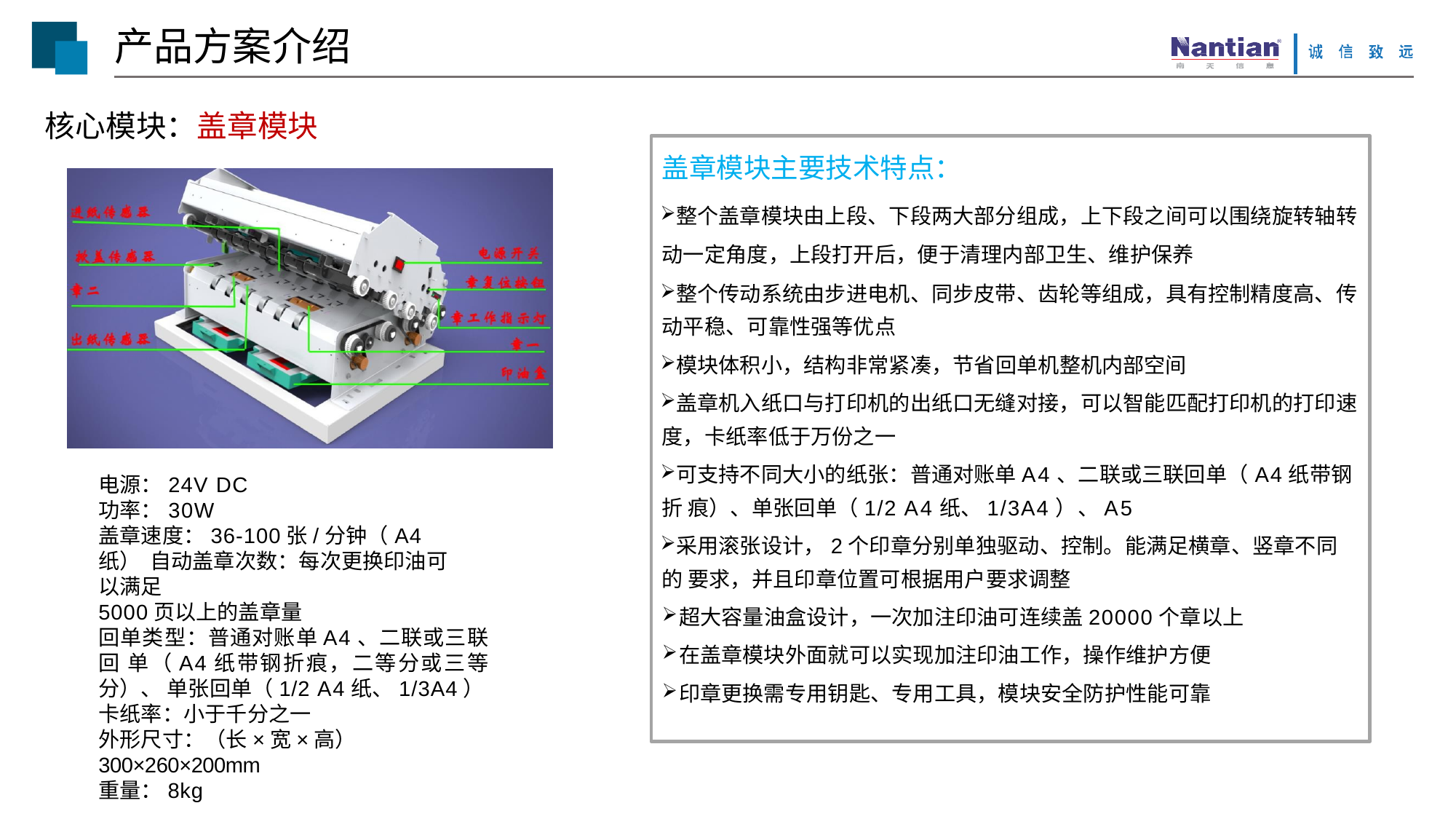

# 产品方案介绍

核心模块：盖章模块

盖章模块主要技术特点：
整个盖章模块由上段、下段两大部分组成，上下段之间可以围绕旋转轴转
动一定角度，上段打开后，便于清理内部卫生、维护保养
整个传动系统由步进电机、同步皮带、齿轮等组成，具有控制精度高、传 动平稳、可靠性强等优点
模块体积小，结构非常紧凑，节省回单机整机内部空间
盖章机入纸口与打印机的出纸口无缝对接，可以智能匹配打印机的打印速 度，卡纸率低于万份之一
可支持不同大小的纸张：普通对账单A4、二联或三联回单（A4纸带钢折 痕）、单张回单（1/2 A4纸、1/3A4）、A5
采用滚张设计，2个印章分别单独驱动、控制。能满足横章、竖章不同的 要求，并且印章位置可根据用户要求调整
超大容量油盒设计，一次加注印油可连续盖20000个章以上
在盖章模块外面就可以实现加注印油工作，操作维护方便
印章更换需专用钥匙、专用工具，模块安全防护性能可靠

电源：24V DC
功率：30W
盖章速度：36-100张/分钟（A4纸）  自动盖章次数：每次更换印油可以满足
5000页以上的盖章量
回单类型：普通对账单A4、二联或三联回 单（A4纸带钢折痕，二等分或三等分）、 单张回单（1/2 A4纸、1/3A4）
卡纸率：小于千分之一
外形尺寸：（长×宽×高）
300×260×200mm
重量：8kg